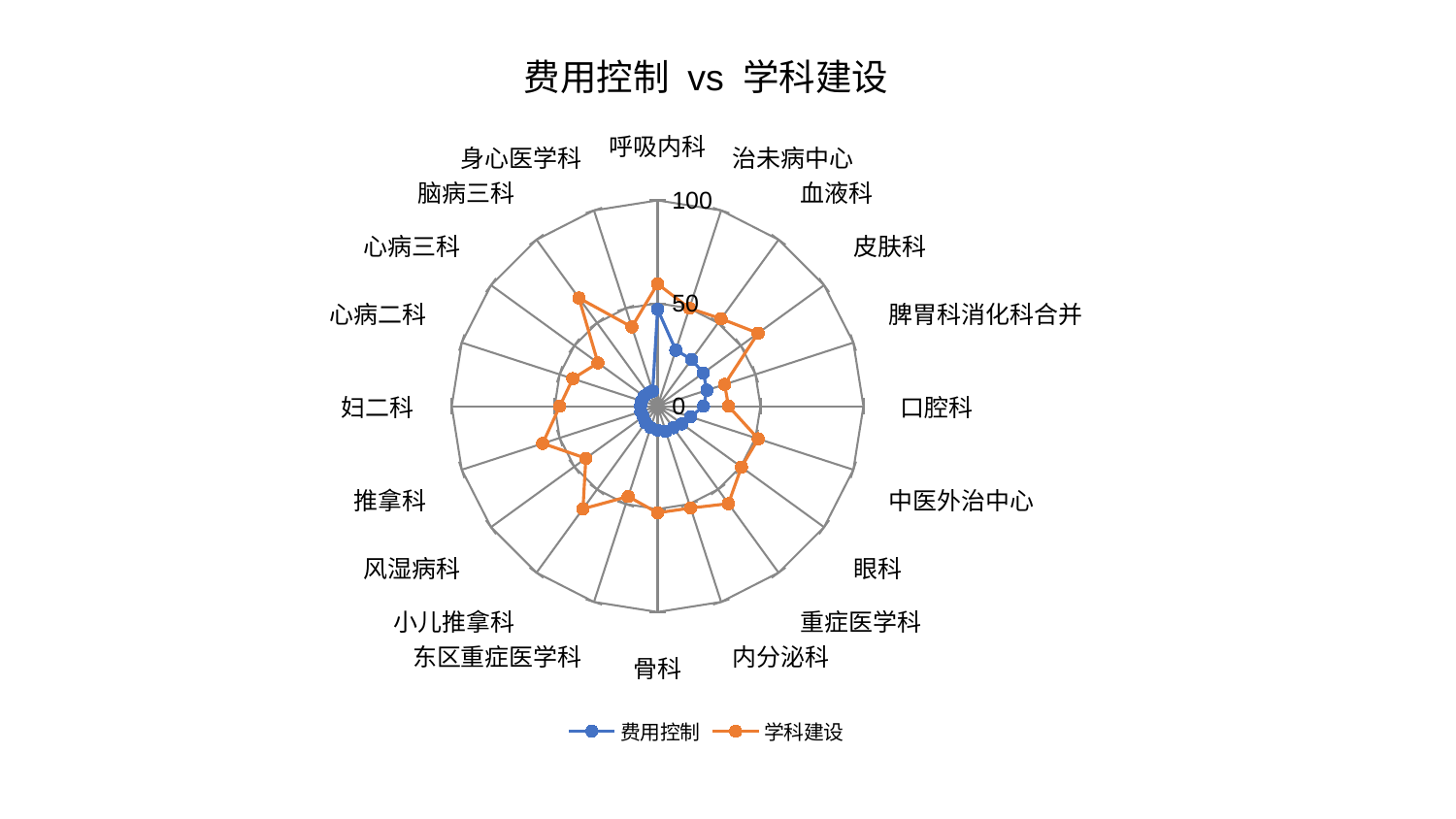

### Chart: 费用控制 vs 学科建设

| Category | 费用控制 | 学科建设 |
|---|---|---|
| 呼吸内科 | 47.077973912574535 | 59.39020480562261 |
| 治未病中心 | 28.633206741636943 | 50.060773404887634 |
| 血液科 | 28.080327376609187 | 52.522791702892135 |
| 皮肤科 | 27.45172955848078 | 60.384690584893086 |
| 脾胃科消化科合并 | 25.202839925381323 | 34.26549520080027 |
| 口腔科 | 22.336288700351993 | 34.46843961260375 |
| 中医外治中心 | 16.814910877084362 | 51.42034399874164 |
| 眼科 | 14.611089611197606 | 50.358982997513586 |
| 重症医学科 | 12.943975837986393 | 58.55367707413468 |
| 内分泌科 | 12.827225889431453 | 52.02380059341313 |
| 骨科 | 11.638526635334985 | 51.82911485182159 |
| 东区重症医学科 | 10.93647890937587 | 46.14755864118722 |
| 小儿推拿科 | 9.919776957208331 | 61.64246507442817 |
| 风湿病科 | 8.596583284310318 | 43.07625269562403 |
| 推拿科 | 8.55922776236176 | 58.64437485886503 |
| 妇二科 | 8.283334738713386 | 47.495322407090036 |
| 心病二科 | 8.16661194926379 | 43.280190118845134 |
| 心病三科 | 8.138430199042354 | 35.78612260617502 |
| 脑病三科 | 7.798376880099382 | 64.98582196038161 |
| 身心医学科 | 7.718393742456581 | 40.47113000553957 |
41